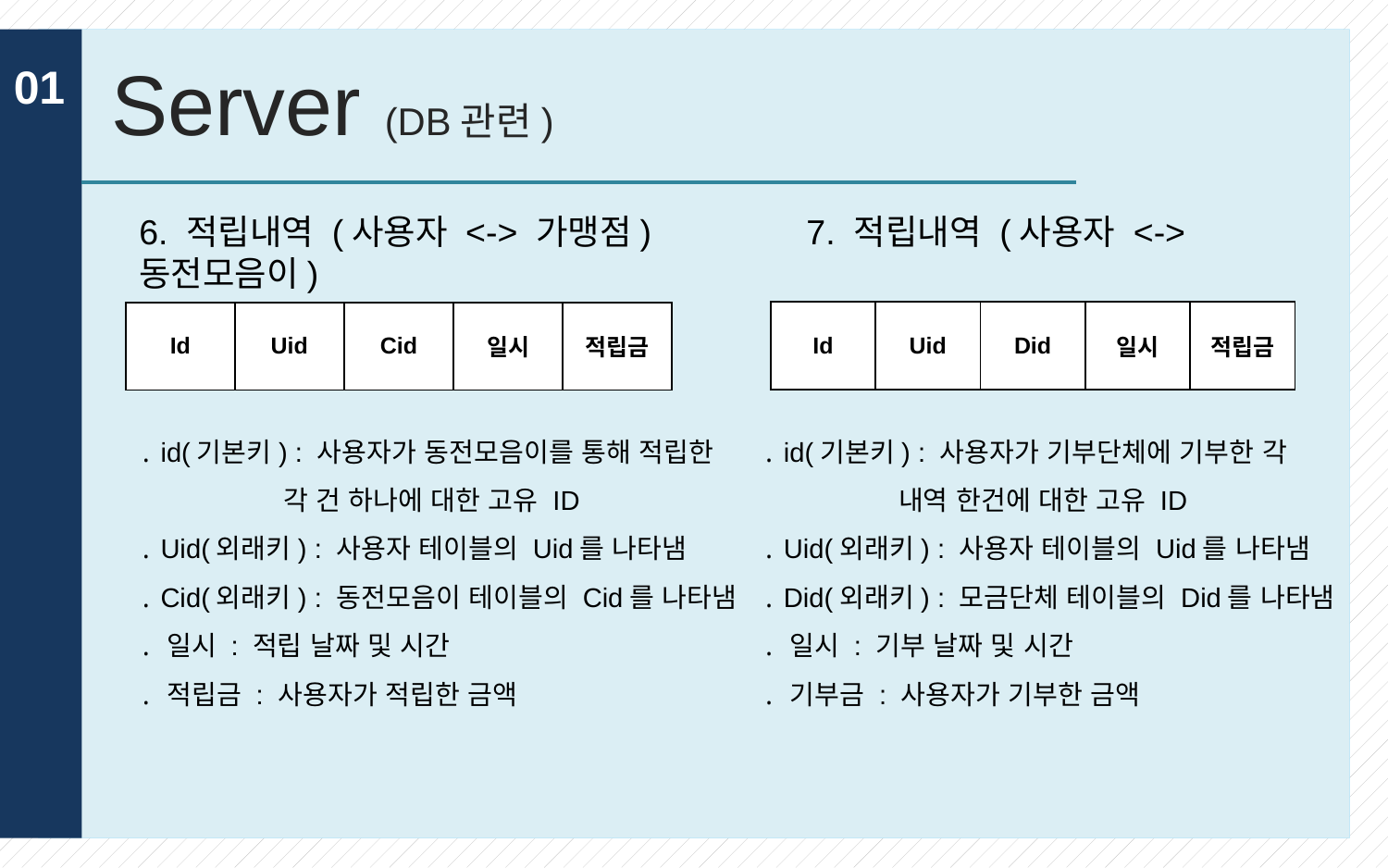

# Server (DB관련)
01
6. 적립내역 (사용자 <-> 가맹점)                7. 적립내역 (사용자 <-> 동전모음이)

| Id | Uid | Did | 일시 | 적립금 |
| --- | --- | --- | --- | --- |
| Id | Uid | Cid | 일시 | 적립금 |
| --- | --- | --- | --- | --- |
․ id(기본키) : 사용자가 동전모음이를 통해 적립한
                  각 건 하나에 대한 고유 ID
․ Uid(외래키) : 사용자 테이블의 Uid를 나타냄
․ Cid(외래키) : 동전모음이 테이블의 Cid를 나타냄
․ 일시 : 적립 날짜 및 시간
․ 적립금 : 사용자가 적립한 금액
․ id(기본키) : 사용자가 기부단체에 기부한 각
                 내역 한건에 대한 고유 ID
․ Uid(외래키) : 사용자 테이블의 Uid를 나타냄
․ Did(외래키) : 모금단체 테이블의 Did를 나타냄
․ 일시 : 기부 날짜 및 시간
․ 기부금 : 사용자가 기부한 금액